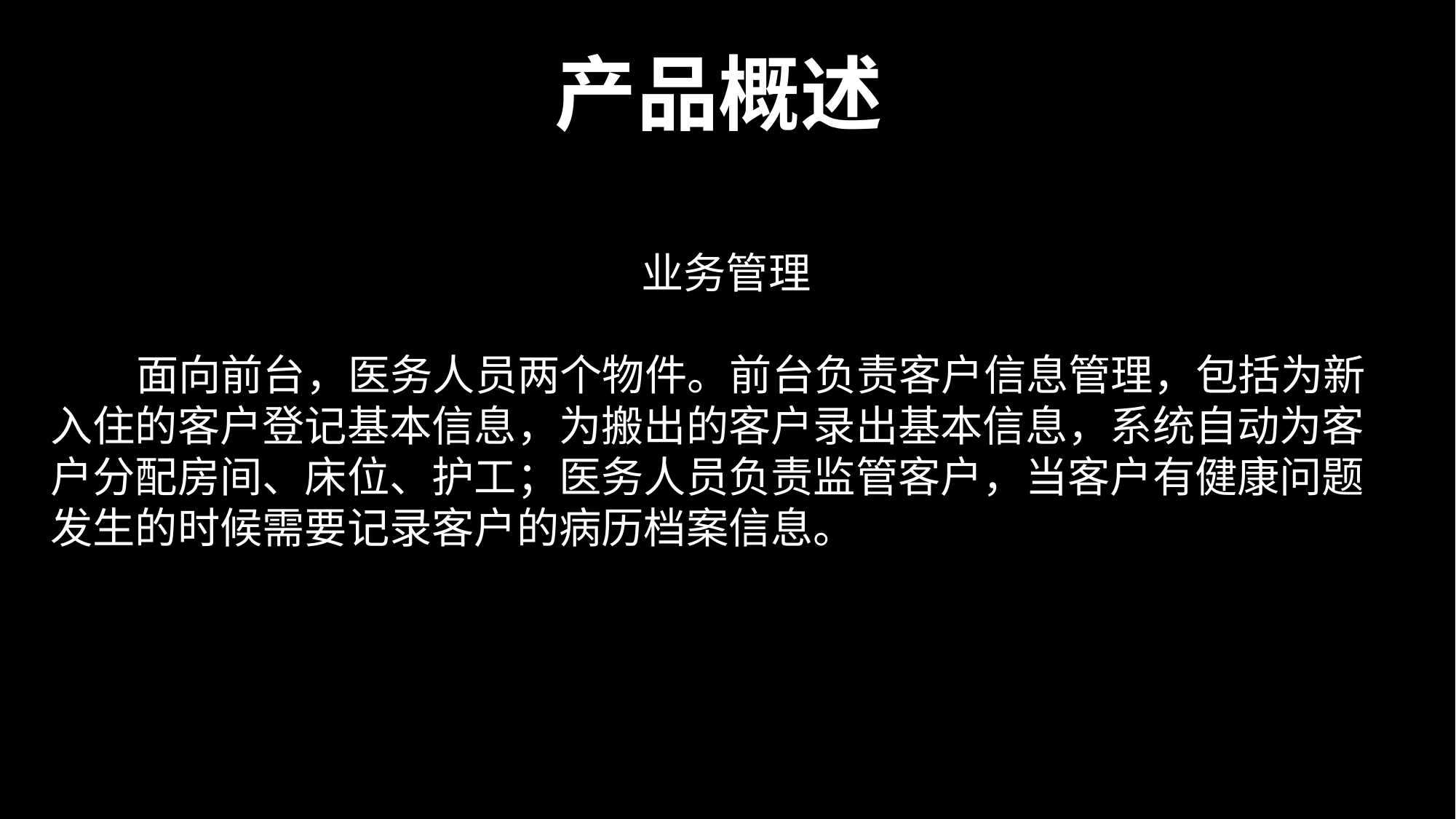

产品概述
业务管理

        面向前台，医务人员两个物件。前台负责客户信息管理，包括为新入住的客户登记基本信息，为搬出的客户录出基本信息，系统自动为客户分配房间、床位、护工；医务人员负责监管客户，当客户有健康问题发生的时候需要记录客户的病历档案信息。